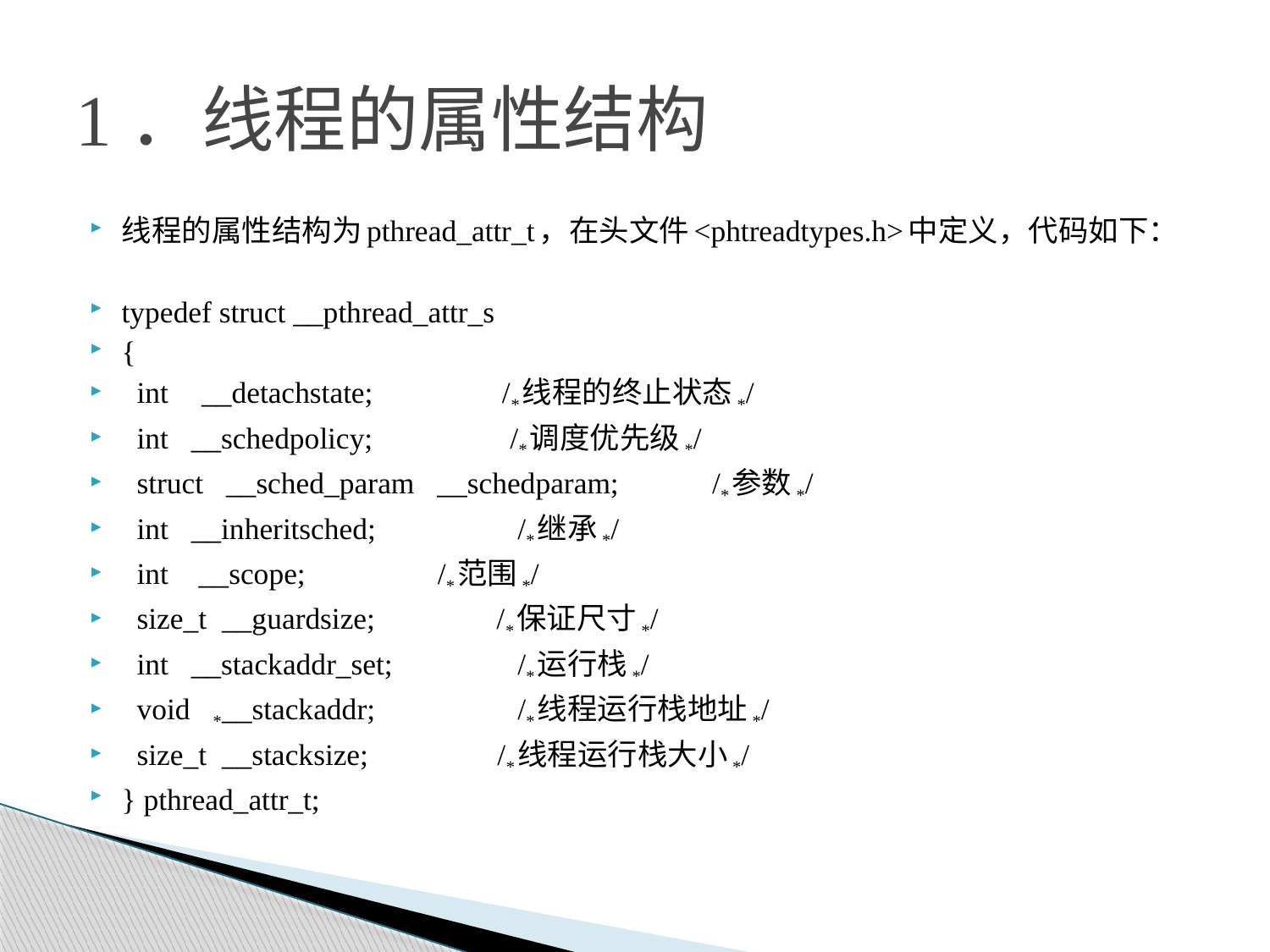

# 1．线程的属性结构
线程的属性结构为pthread_attr_t，在头文件<phtreadtypes.h>中定义，代码如下：

typedef struct __pthread_attr_s
{
  int 	__detachstate;                 /*线程的终止状态*/
  int   __schedpolicy;	         /*调度优先级*/
  struct   __sched_param   __schedparam;	    /*参数*/
  int   __inheritsched;	          /*继承*/
  int    __scope;	          /*范围*/
  size_t  __guardsize;                /*保证尺寸*/
  int   __stackaddr_set;	          /*运行栈*/
  void   *__stackaddr;	          /*线程运行栈地址*/
  size_t  __stacksize;                 /*线程运行栈大小*/
} pthread_attr_t;